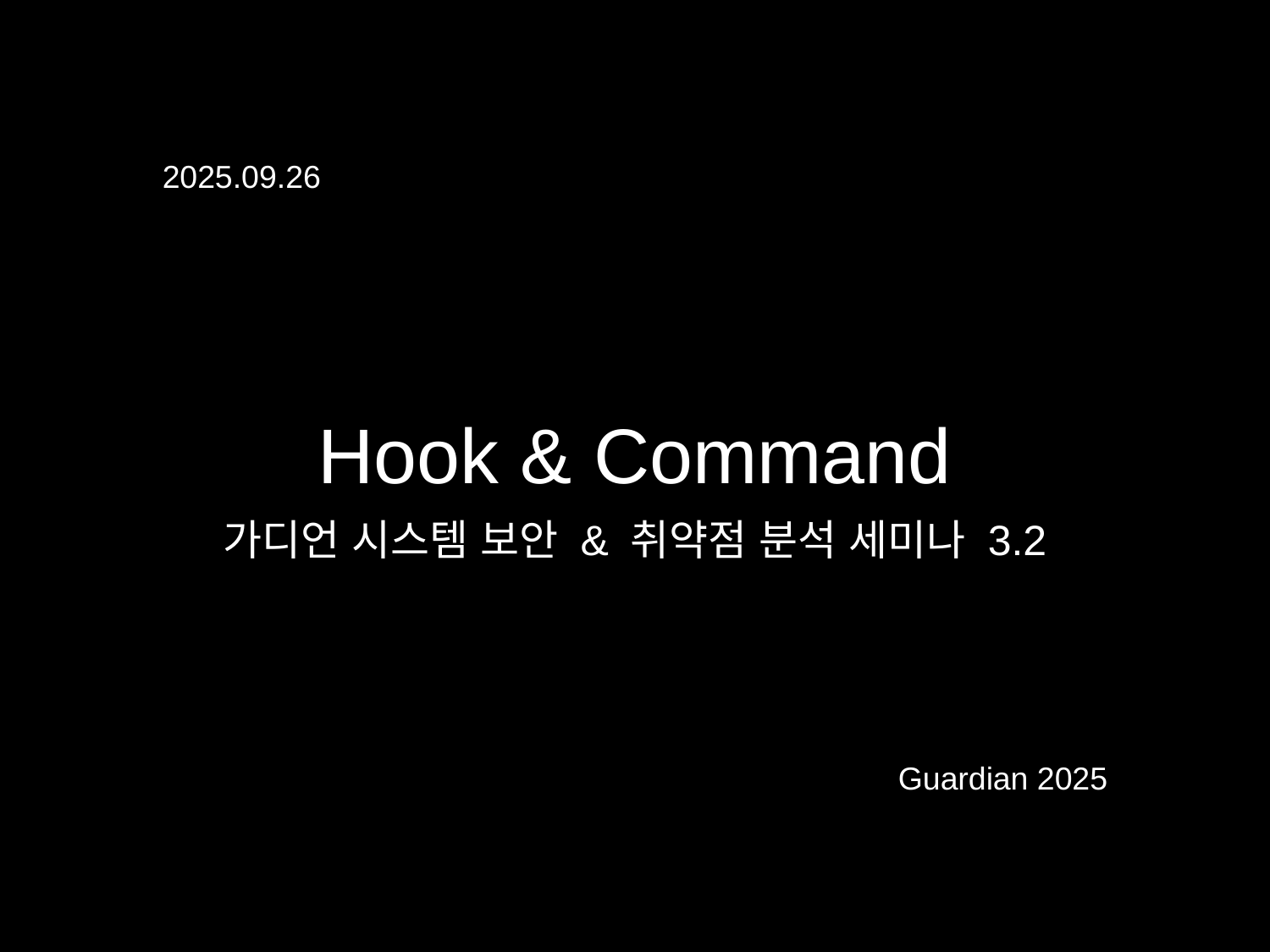

2025.09.26
Hook & Command
가디언 시스템 보안 & 취약점 분석 세미나 3.2
Guardian 2025